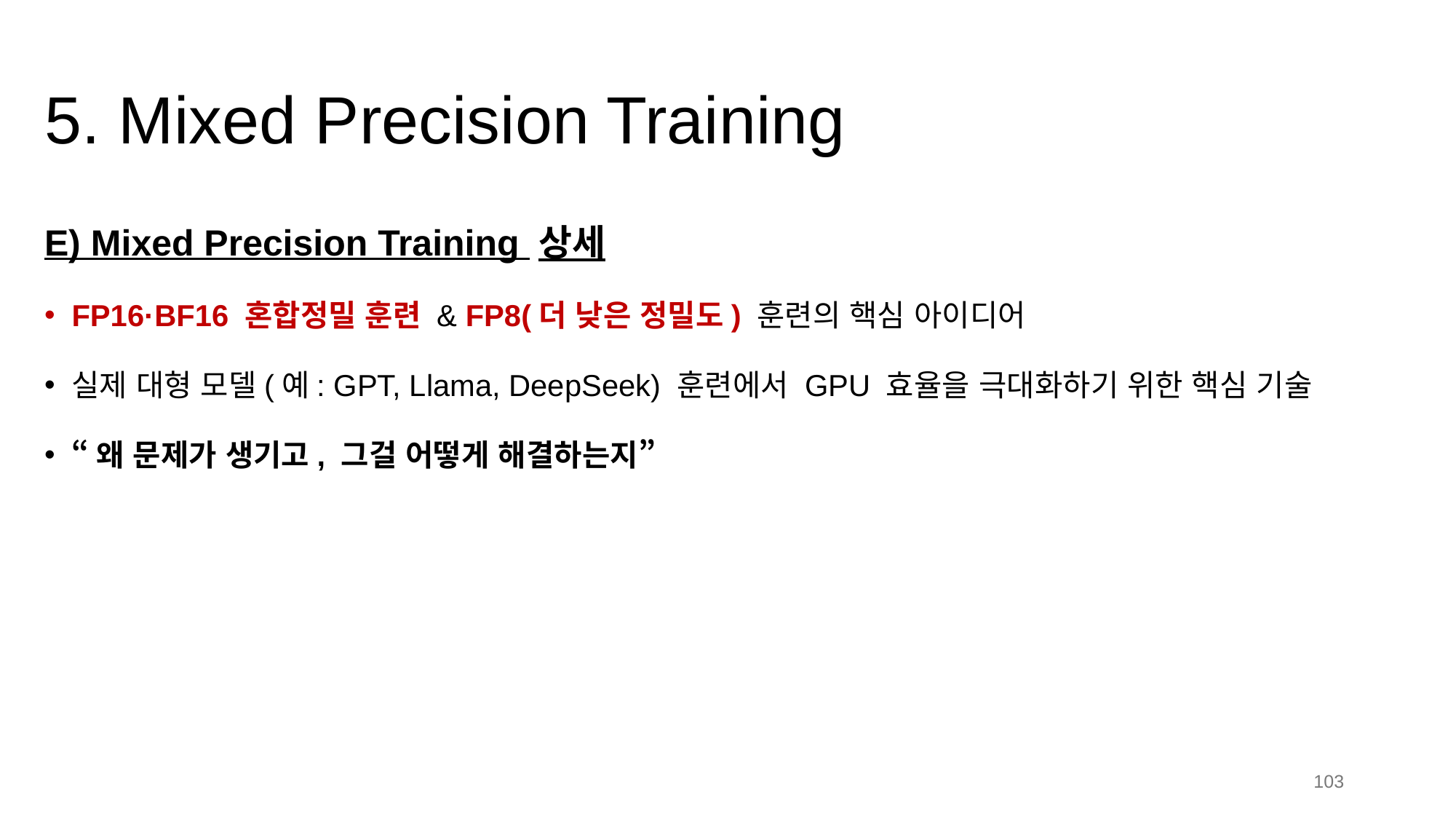

# 5. Mixed Precision Training
E) Mixed Precision Training 상세
FP16·BF16 혼합정밀 훈련 & FP8(더 낮은 정밀도) 훈련의 핵심 아이디어
실제 대형 모델(예: GPT, Llama, DeepSeek) 훈련에서 GPU 효율을 극대화하기 위한 핵심 기술
“왜 문제가 생기고, 그걸 어떻게 해결하는지”
103